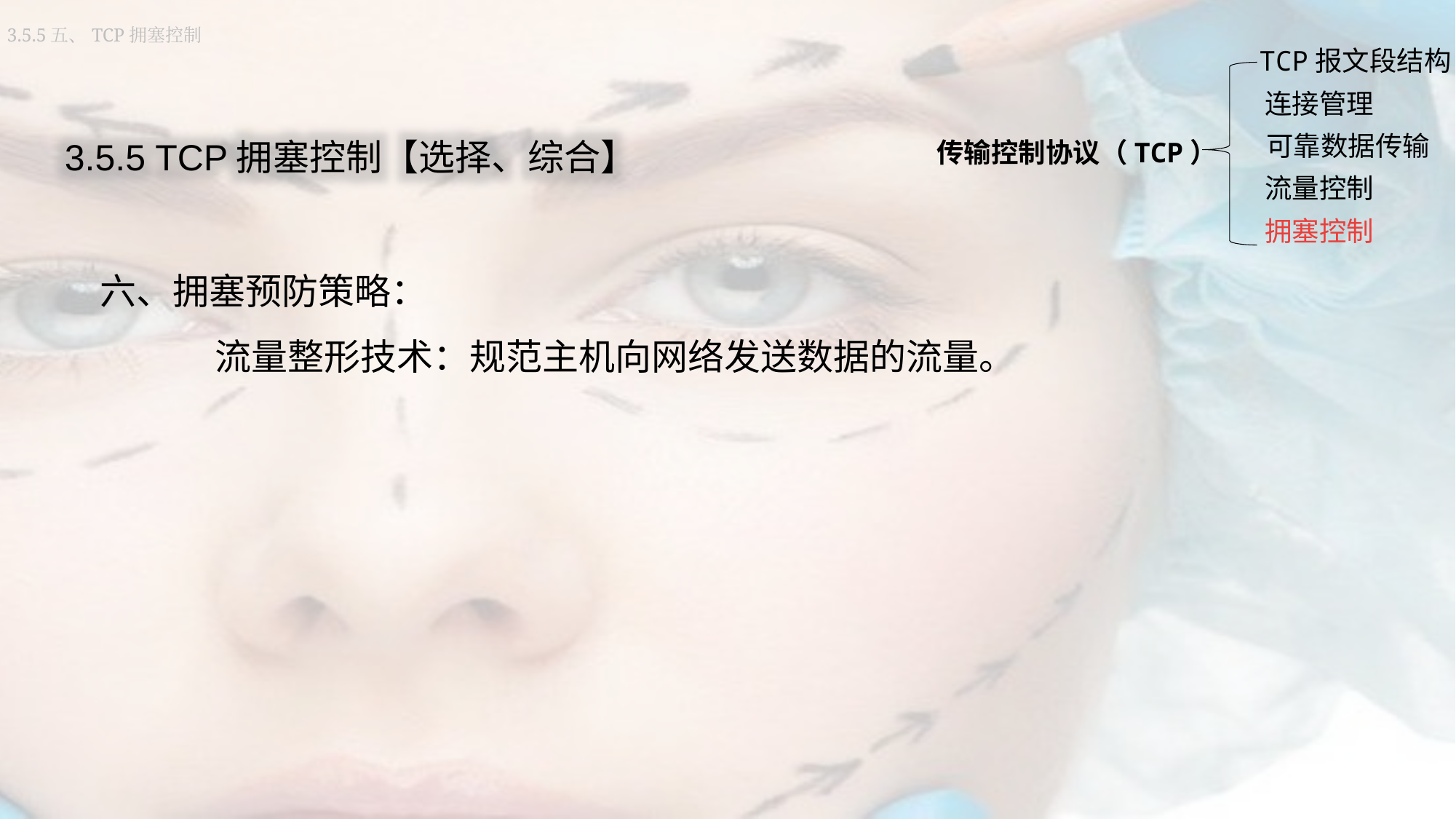

3.5.5五、TCP拥塞控制
TCP报文段结构

连接管理
传输控制协议（TCP）
可靠数据传输
流量控制
拥塞控制
3.5.5 TCP拥塞控制【选择、综合】
六、拥塞预防策略：
             流量整形技术：规范主机向网络发送数据的流量。